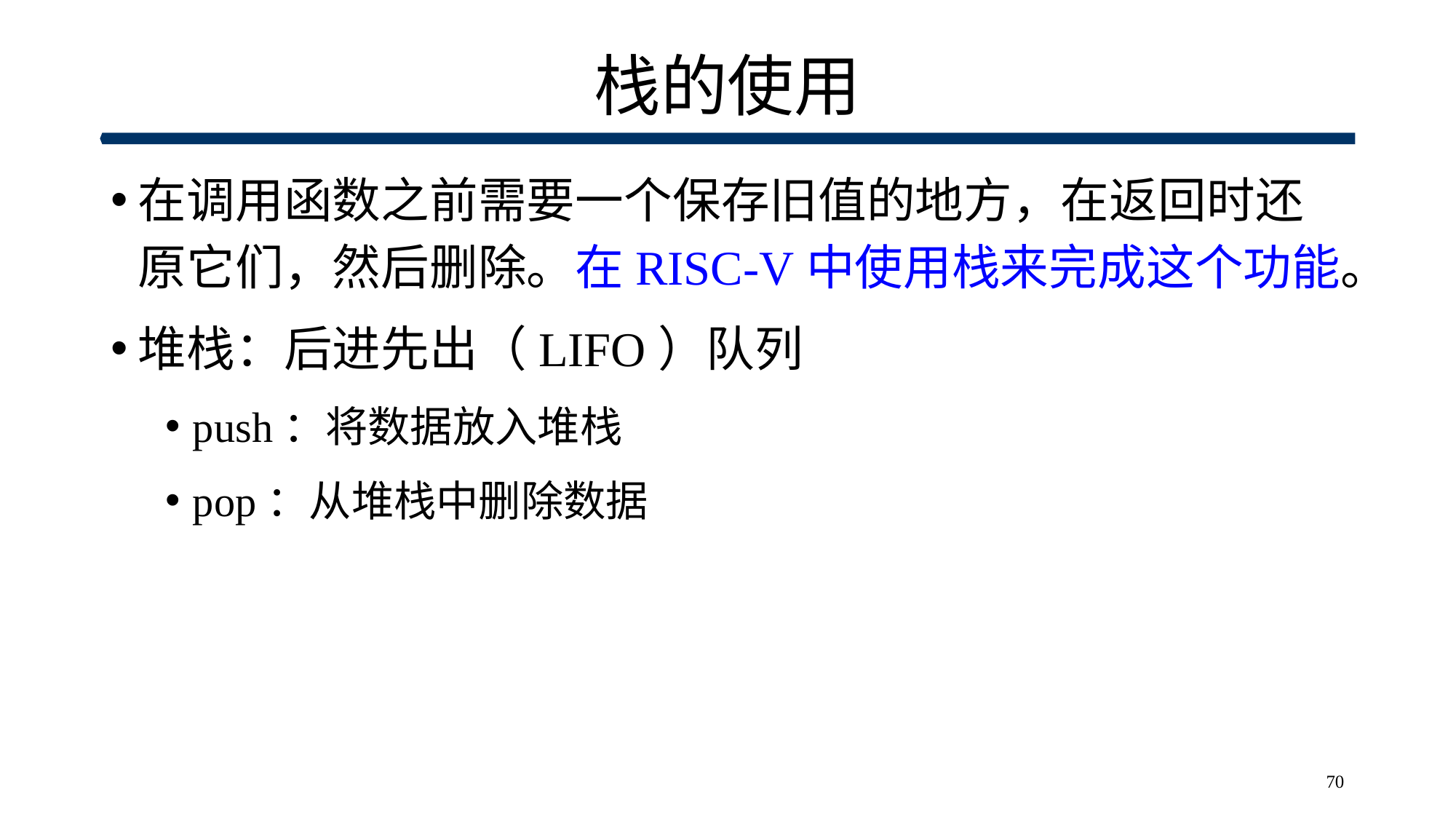

# 栈的使用
在调用函数之前需要一个保存旧值的地方，在返回时还原它们，然后删除。在RISC-V中使用栈来完成这个功能。
堆栈：后进先出（LIFO）队列
push：将数据放入堆栈
pop：从堆栈中删除数据
70